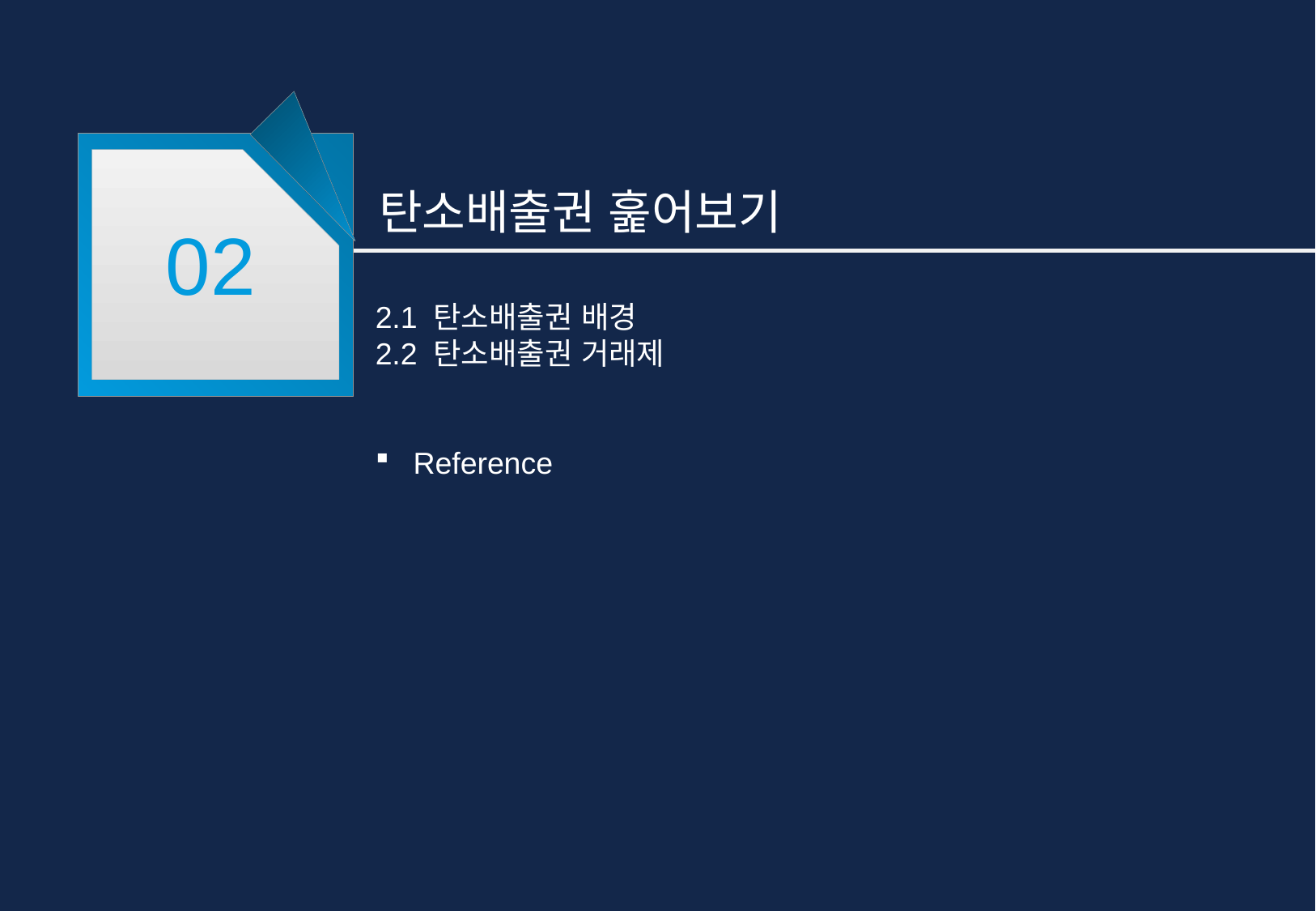

02
탄소배출권 훑어보기
2.1 탄소배출권 배경
2.2 탄소배출권 거래제

Reference